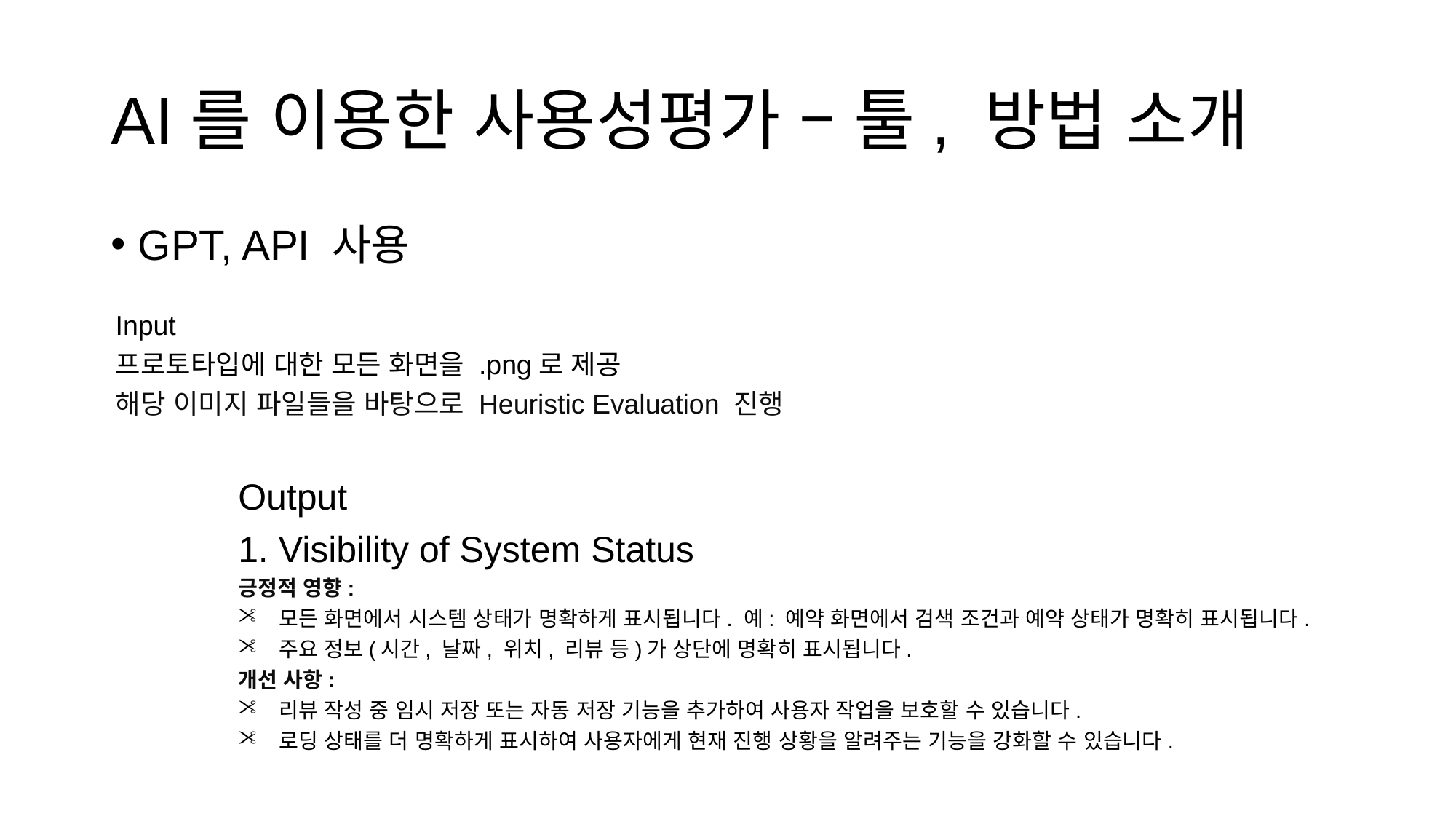

# AI를 이용한 사용성평가 – 툴, 방법 소개
GPT, API 사용
Input
프로토타입에 대한 모든 화면을 .png로 제공
해당 이미지 파일들을 바탕으로 Heuristic Evaluation 진행
Output
1. Visibility of System Status
긍정적 영향:
모든 화면에서 시스템 상태가 명확하게 표시됩니다. 예: 예약 화면에서 검색 조건과 예약 상태가 명확히 표시됩니다.
주요 정보(시간, 날짜, 위치, 리뷰 등)가 상단에 명확히 표시됩니다.
개선 사항:
리뷰 작성 중 임시 저장 또는 자동 저장 기능을 추가하여 사용자 작업을 보호할 수 있습니다.
로딩 상태를 더 명확하게 표시하여 사용자에게 현재 진행 상황을 알려주는 기능을 강화할 수 있습니다.